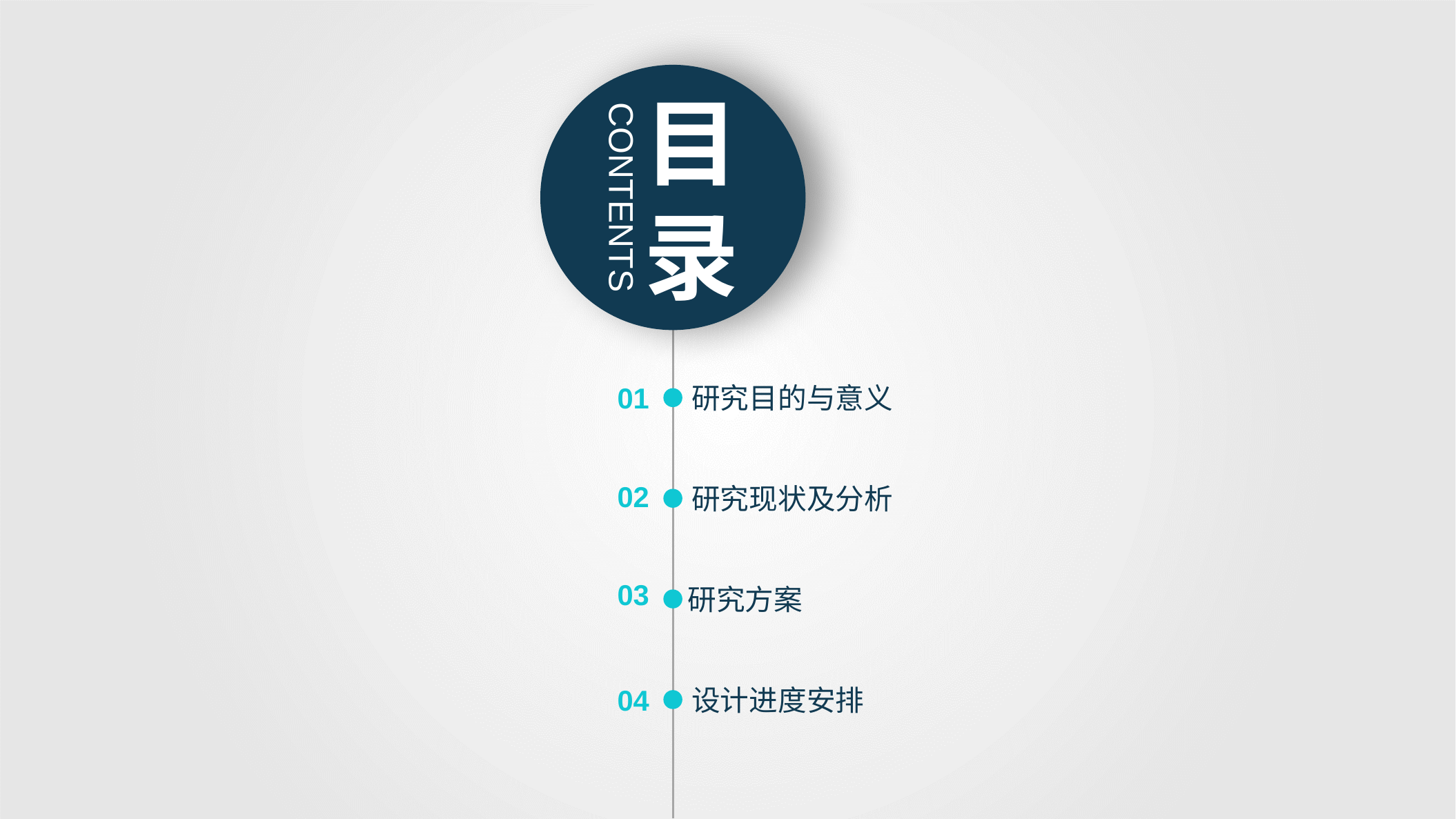

目
录
CONTENTS
01
研究目的与意义

02
研究现状及分析

03
研究方案

04
设计进度安排